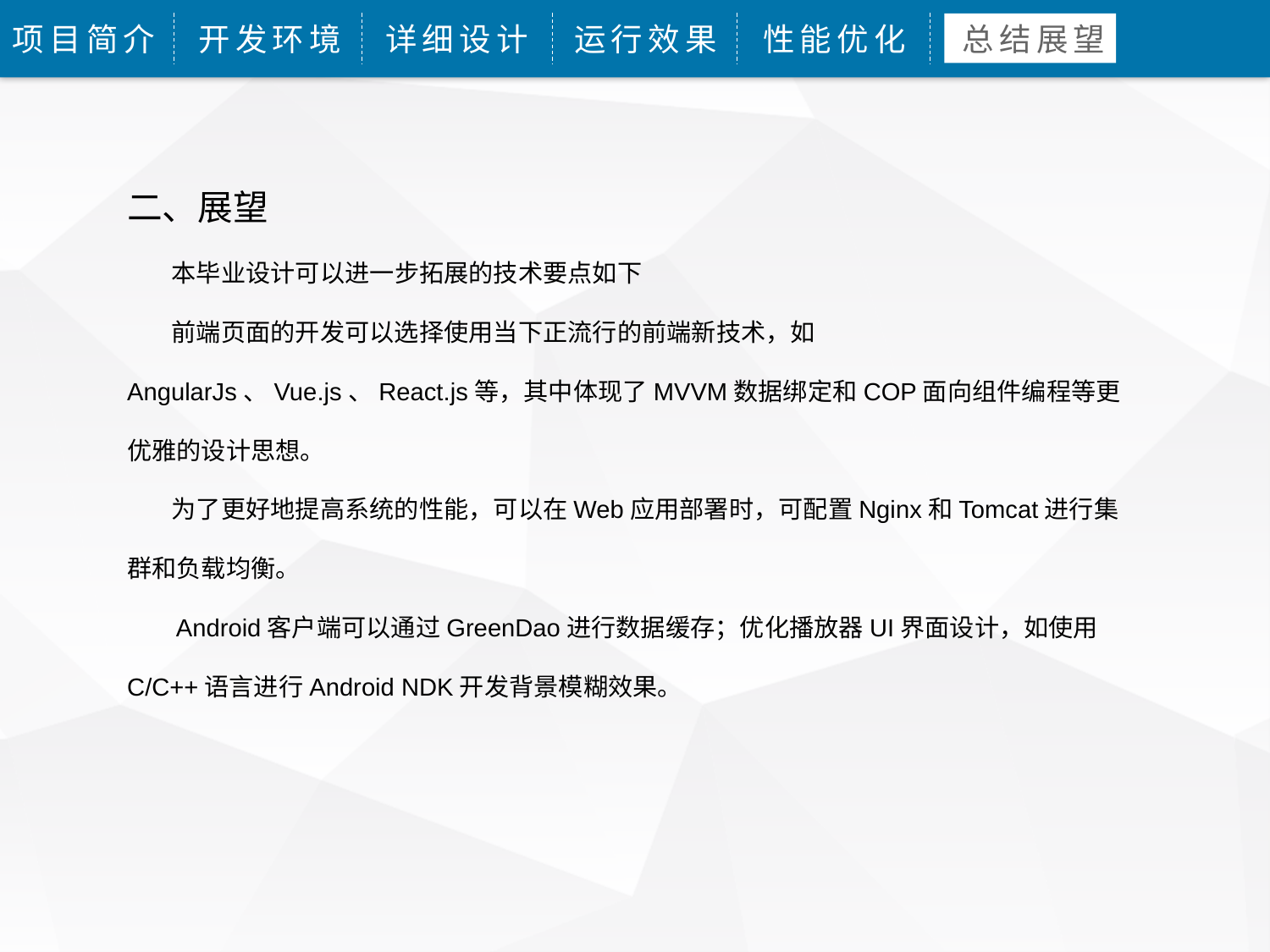

项目简介
开发环境
详细设计
运行效果
性能优化
总结展望

二、展望
       本毕业设计可以进一步拓展的技术要点如下
       前端页面的开发可以选择使用当下正流行的前端新技术，如AngularJs、Vue.js、React.js等，其中体现了MVVM数据绑定和COP面向组件编程等更优雅的设计思想。
       为了更好地提高系统的性能，可以在Web应用部署时，可配置Nginx和Tomcat进行集群和负载均衡。
       Android客户端可以通过GreenDao进行数据缓存；优化播放器UI界面设计，如使用C/C++语言进行Android NDK开发背景模糊效果。